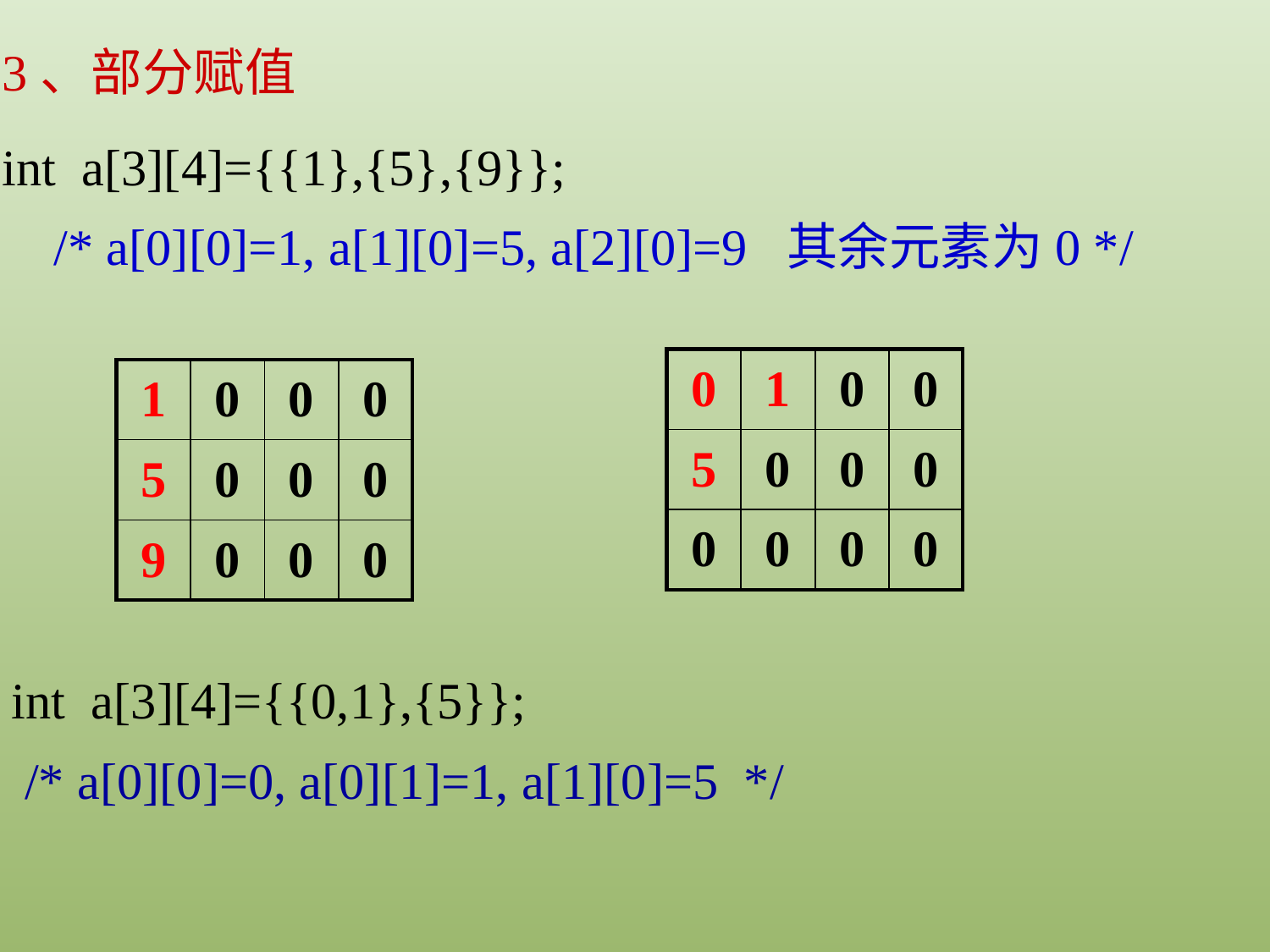

3、部分赋值
int  a[3][4]={{1},{5},{9}};
    /* a[0][0]=1, a[1][0]=5, a[2][0]=9  其余元素为0 */
| 0 | 1 | 0 | 0 |
| --- | --- | --- | --- |
| 5 | 0 | 0 | 0 |
| 0 | 0 | 0 | 0 |
| 1 | 0 | 0 | 0 |
| --- | --- | --- | --- |
| 5 | 0 | 0 | 0 |
| 9 | 0 | 0 | 0 |
int  a[3][4]={{0,1},{5}};
 /* a[0][0]=0, a[0][1]=1, a[1][0]=5  */
305